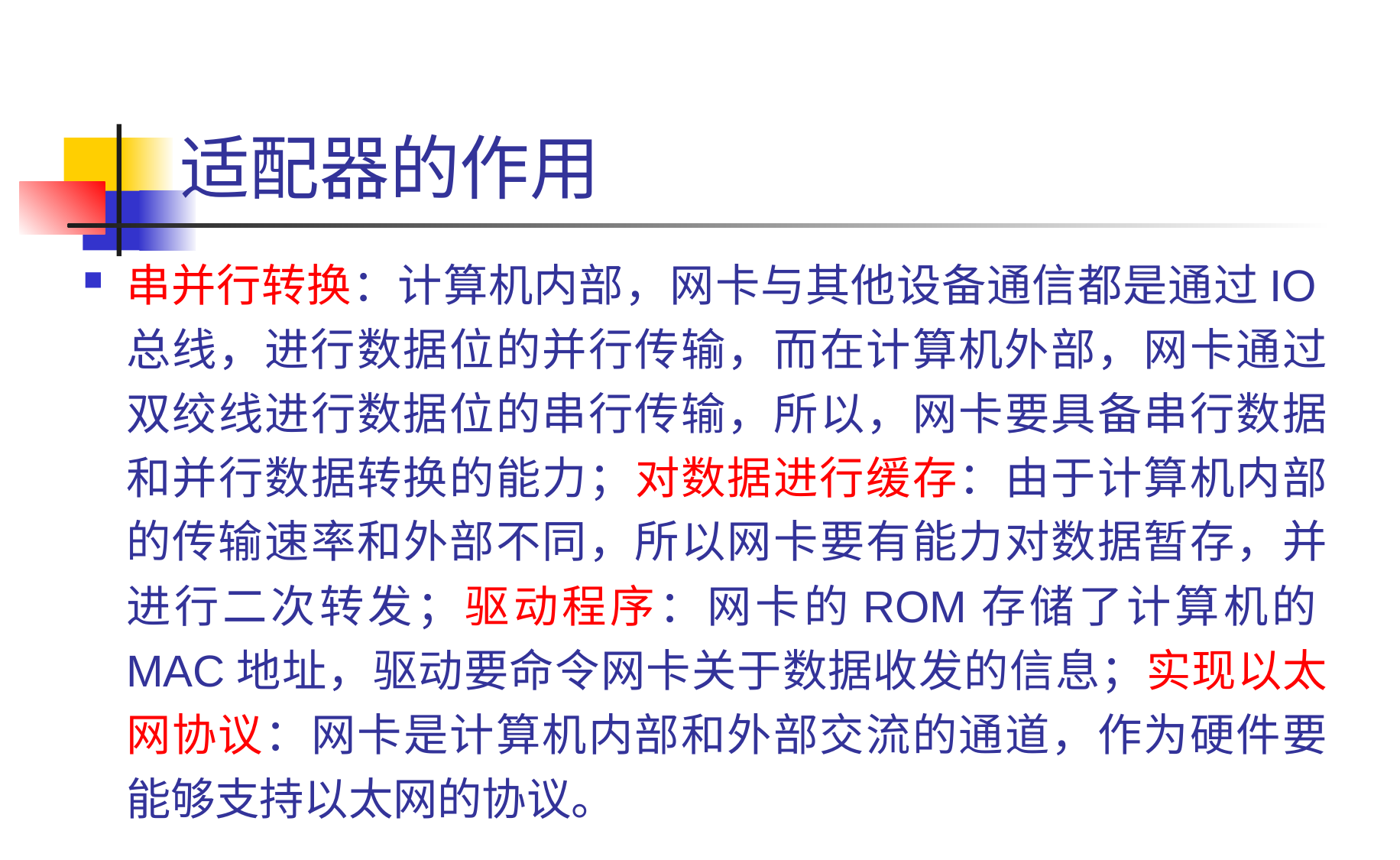

# 适配器的作用
串并行转换：计算机内部，网卡与其他设备通信都是通过IO总线，进行数据位的并行传输，而在计算机外部，网卡通过双绞线进行数据位的串行传输，所以，网卡要具备串行数据和并行数据转换的能力；对数据进行缓存：由于计算机内部的传输速率和外部不同，所以网卡要有能力对数据暂存，并进行二次转发；驱动程序：网卡的ROM存储了计算机的MAC地址，驱动要命令网卡关于数据收发的信息；实现以太网协议：网卡是计算机内部和外部交流的通道，作为硬件要能够支持以太网的协议。